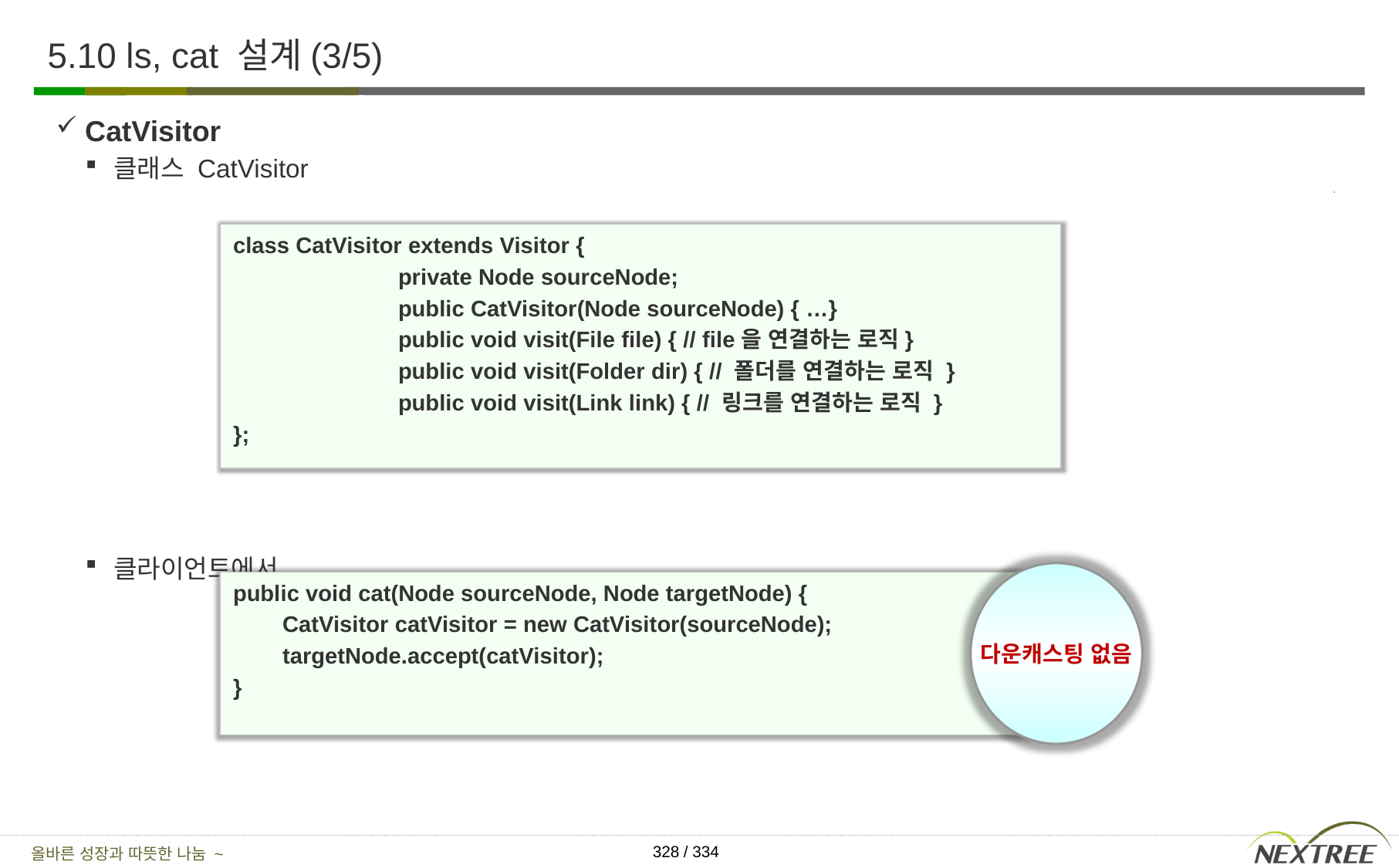

# 5.10 ls, cat 설계(3/5)
CatVisitor
클래스 CatVisitor

클라이언트에서
class CatVisitor extends Visitor {
		private Node sourceNode;
		public CatVisitor(Node sourceNode) { …}
		public void visit(File file) { // file을 연결하는 로직}
		public void visit(Folder dir) { // 폴더를 연결하는 로직 }
		public void visit(Link link) { // 링크를 연결하는 로직 }
};
다운캐스팅 없음
public void cat(Node sourceNode, Node targetNode) {
	CatVisitor catVisitor = new CatVisitor(sourceNode);
	targetNode.accept(catVisitor);
}